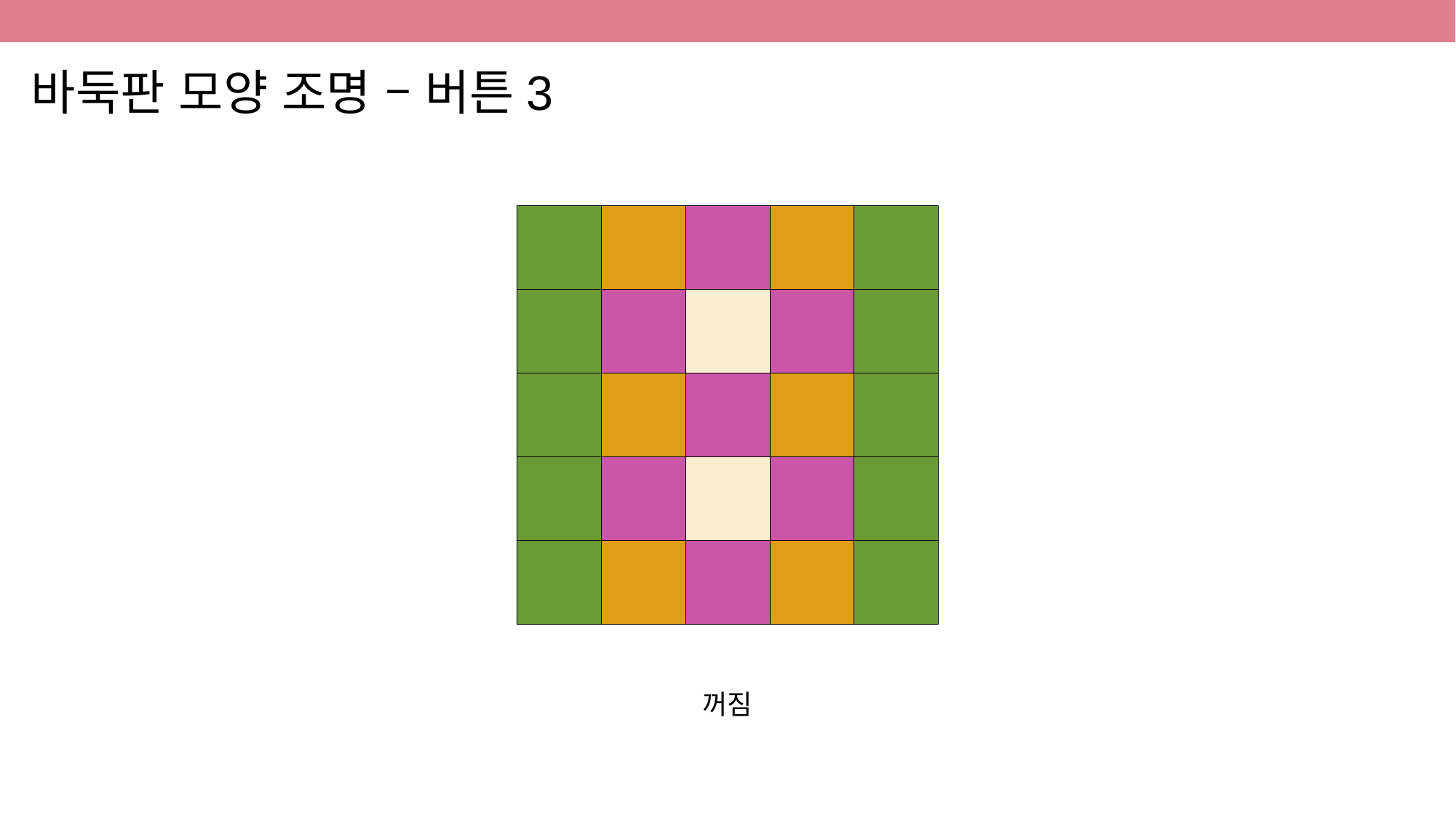

바둑판 모양 조명 – 버튼3
|  |  |  |  |  |
| --- | --- | --- | --- | --- |
|  |  |  |  |  |
|  |  |  |  |  |
|  |  |  |  |  |
|  |  |  |  |  |
꺼짐